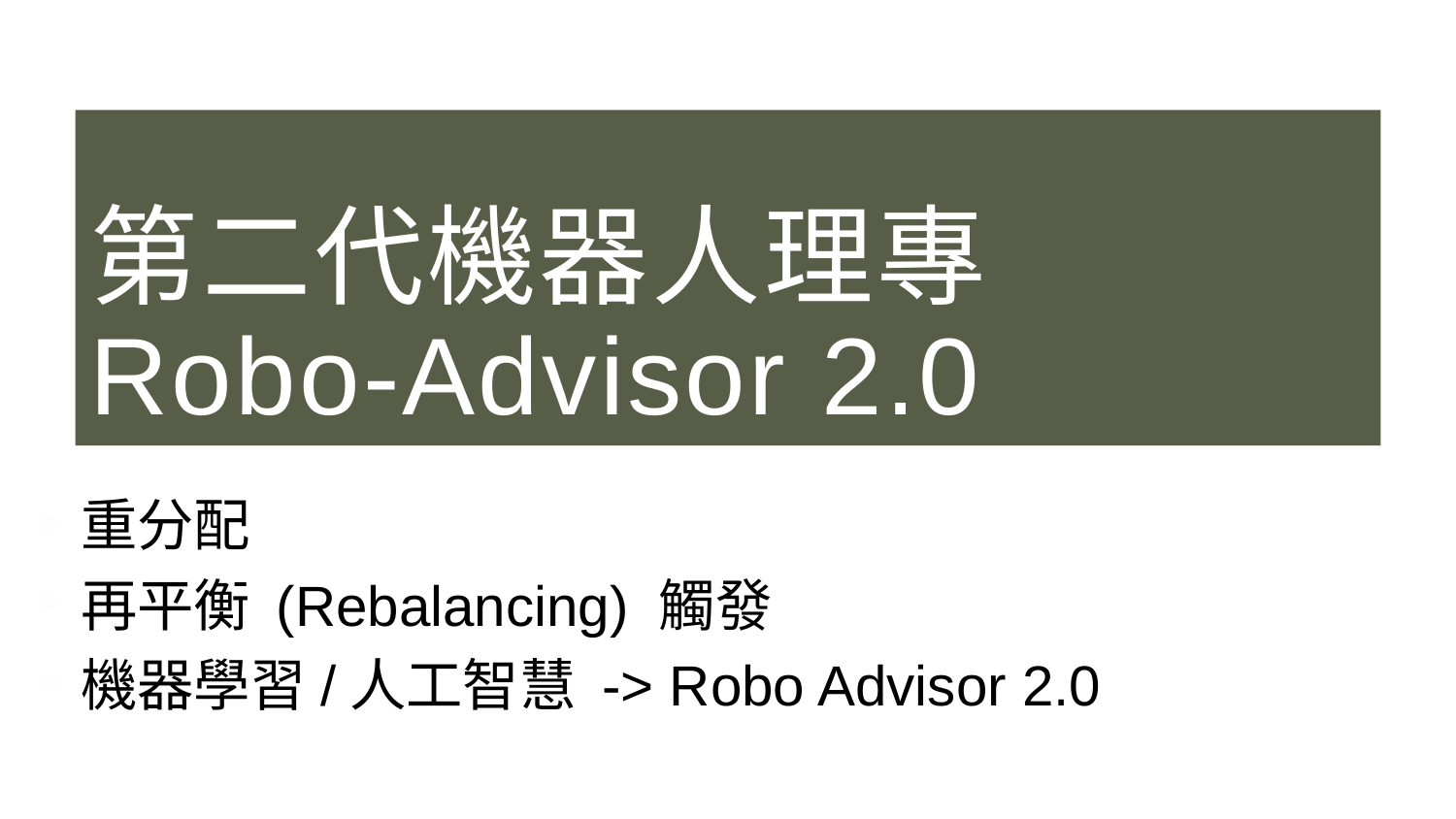

# 第二代機器人理專
Robo-Advisor 2.0
重分配
再平衡 (Rebalancing) 觸發
機器學習/人工智慧 -> Robo Advisor 2.0